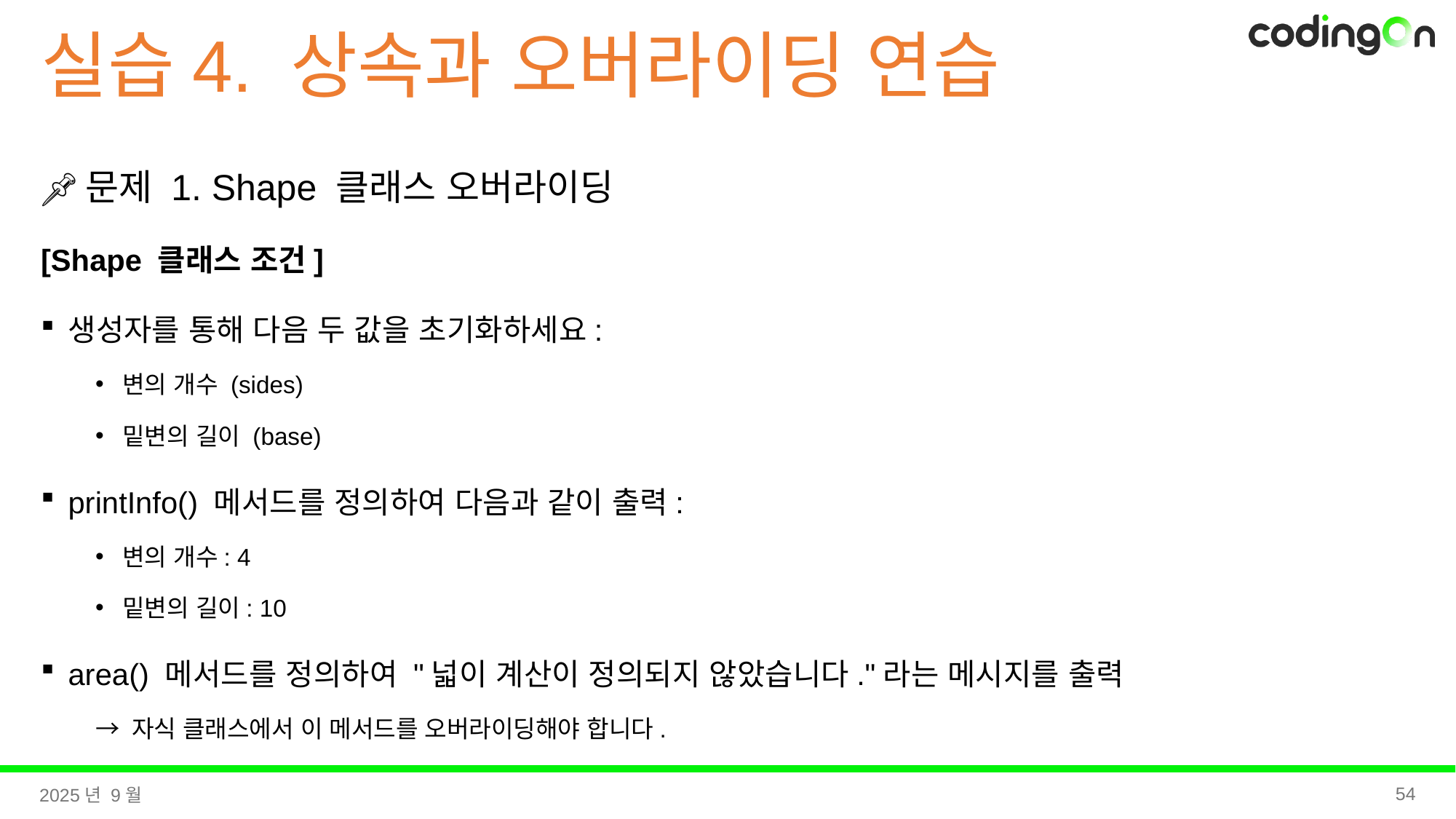

실습4. 상속과 오버라이딩 연습
📌문제 1. Shape 클래스 오버라이딩
[Shape 클래스 조건]
생성자를 통해 다음 두 값을 초기화하세요:
변의 개수 (sides)
밑변의 길이 (base)
printInfo() 메서드를 정의하여 다음과 같이 출력:
변의 개수: 4
밑변의 길이: 10
area() 메서드를 정의하여 "넓이 계산이 정의되지 않았습니다."라는 메시지를 출력
→ 자식 클래스에서 이 메서드를 오버라이딩해야 합니다.
54
2025년 9월